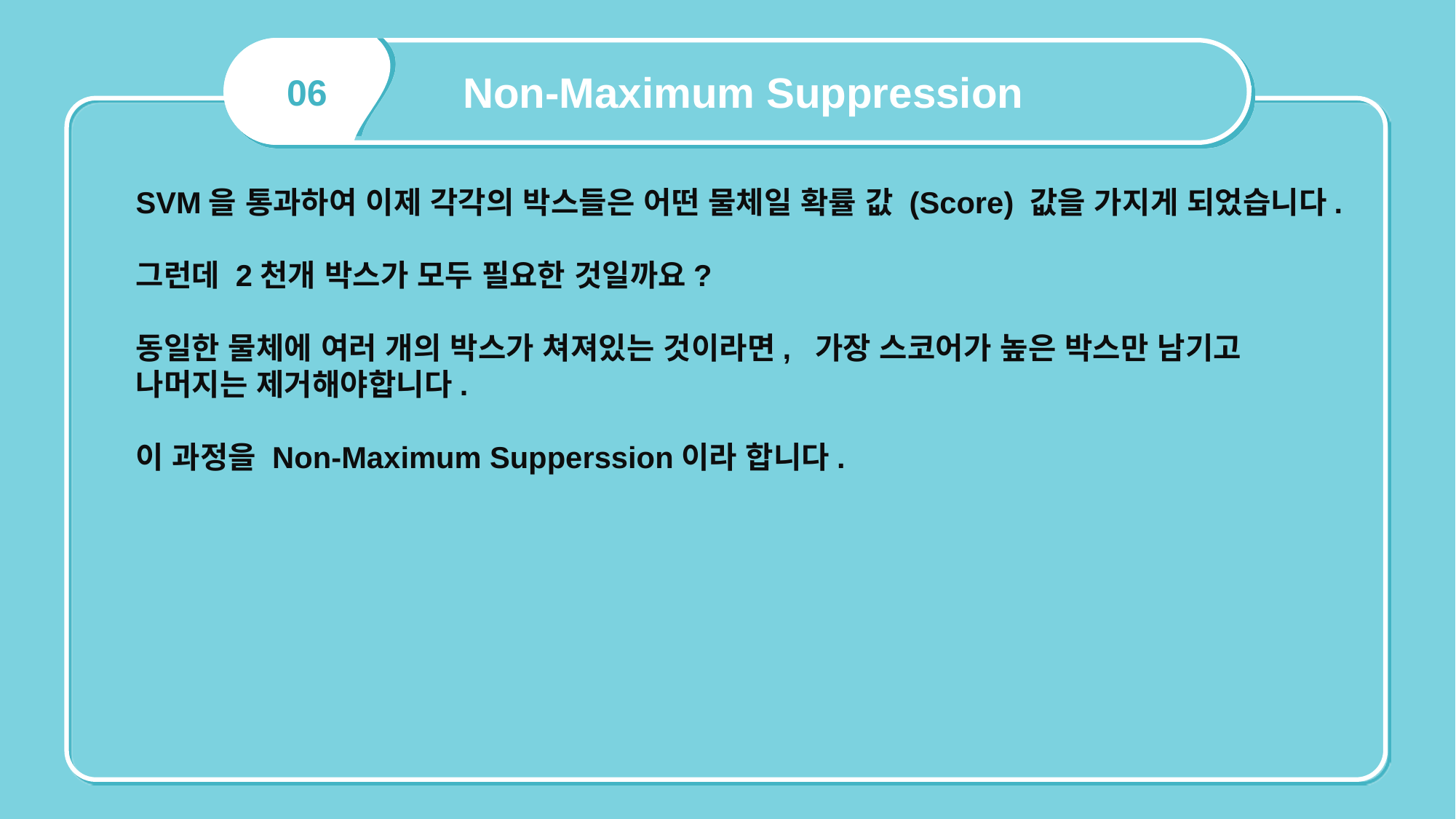

Non-Maximum Suppression
06

SVM을 통과하여 이제 각각의 박스들은 어떤 물체일 확률 값 (Score) 값을 가지게 되었습니다.

그런데 2천개 박스가 모두 필요한 것일까요?

동일한 물체에 여러 개의 박스가 쳐져있는 것이라면,  가장 스코어가 높은 박스만 남기고 나머지는 제거해야합니다.

이 과정을 Non-Maximum Supperssion이라 합니다.